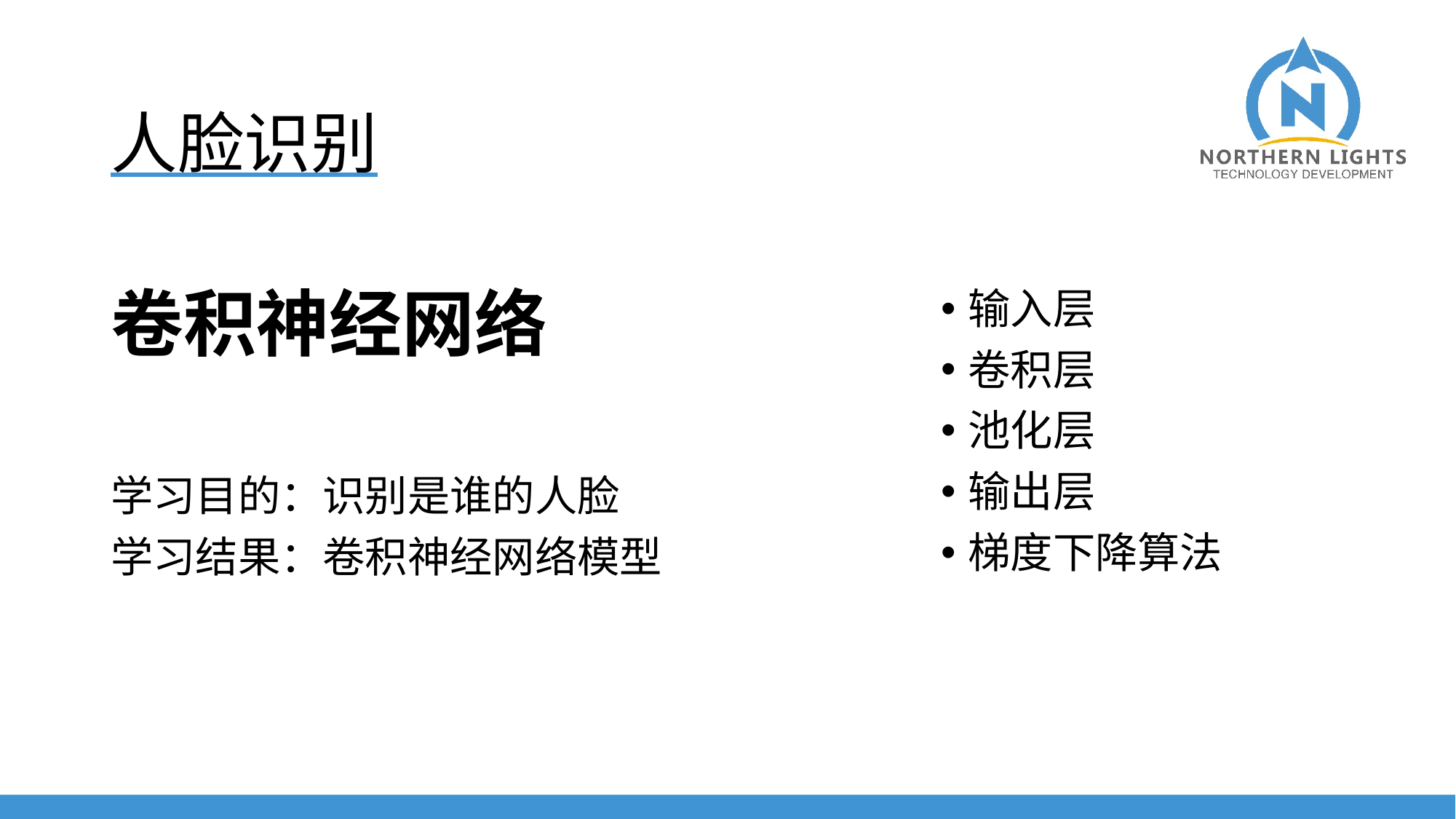

# 人脸识别
卷积神经网络

学习目的：识别是谁的人脸
学习结果：卷积神经网络模型
输入层
卷积层
池化层
输出层
梯度下降算法